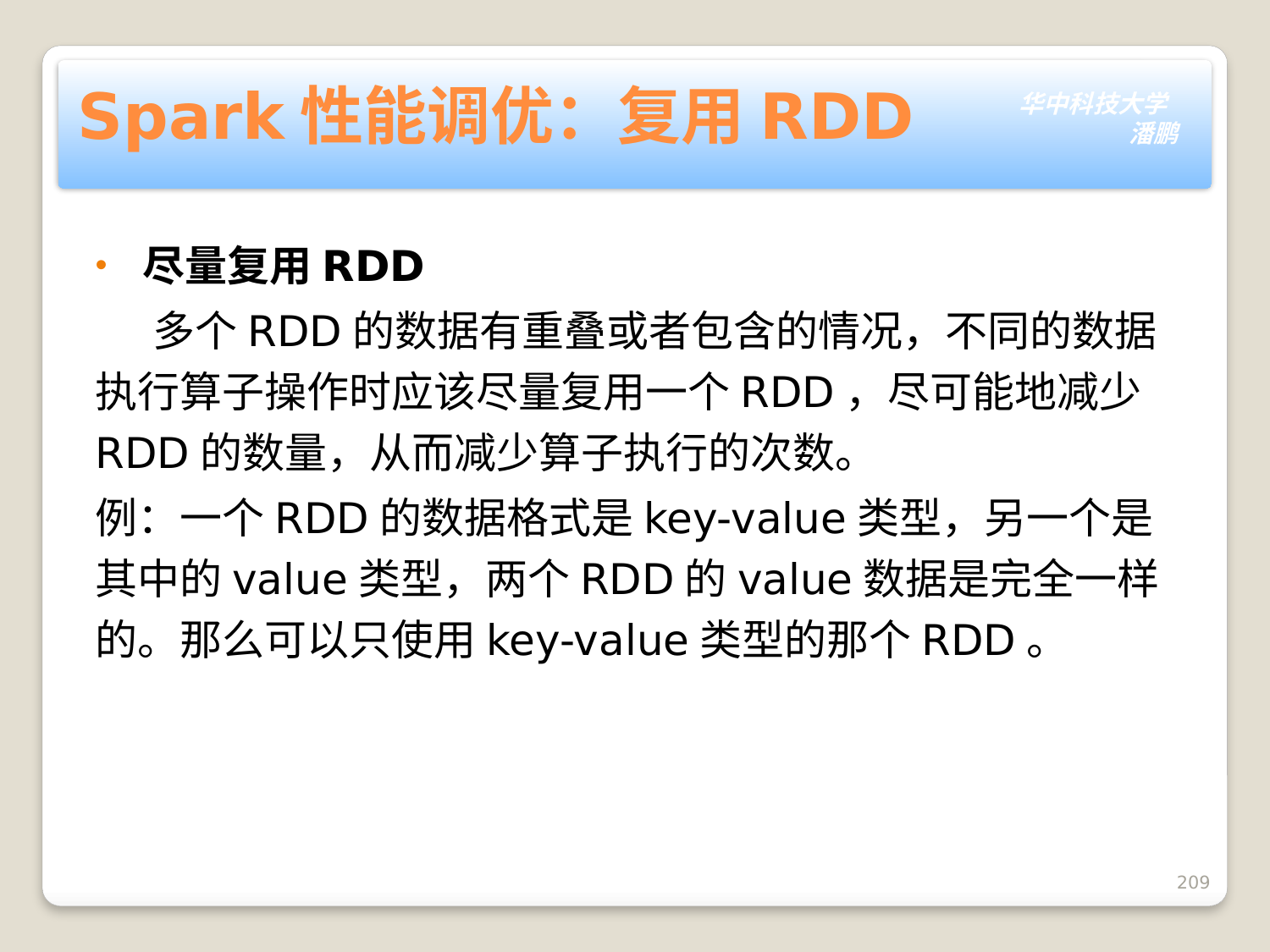

# Spark性能调优：复用RDD
尽量复用RDD
     多个RDD的数据有重叠或者包含的情况，不同的数据执行算子操作时应该尽量复用一个RDD，尽可能地减少RDD的数量，从而减少算子执行的次数。
例：一个RDD的数据格式是key-value类型，另一个是其中的value类型，两个RDD的value数据是完全一样的。那么可以只使用key-value类型的那个RDD。
209